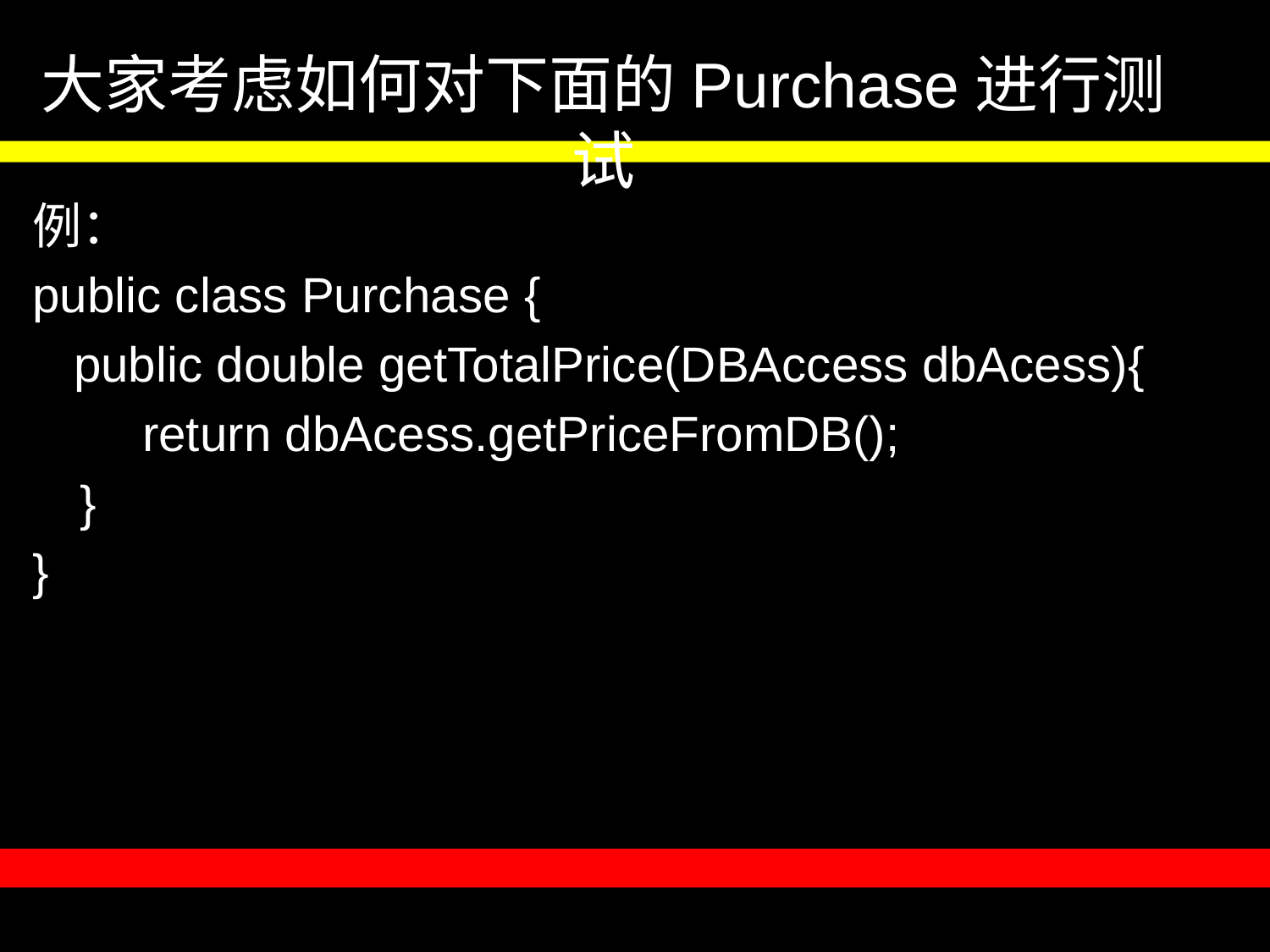

# 大家考虑如何对下面的Purchase进行测试
例：
public class Purchase {
   public double getTotalPrice(DBAccess dbAcess){
        return dbAcess.getPriceFromDB();
	}
}